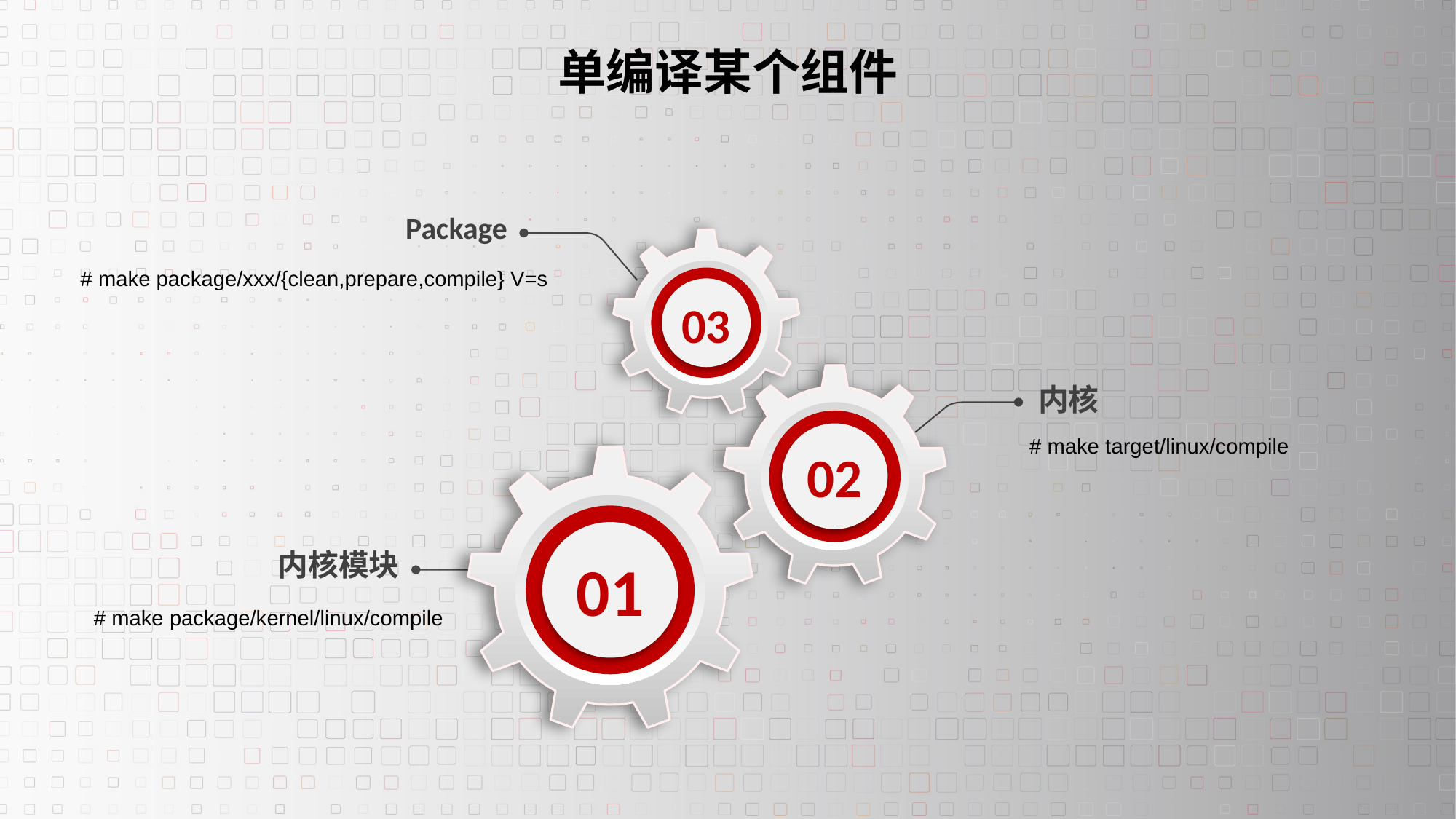

# 单编译某个组件
Package

03

# make package/xxx/{clean,prepare,compile} V=s

02
内核

# make target/linux/compile

01
内核模块

# make package/kernel/linux/compile